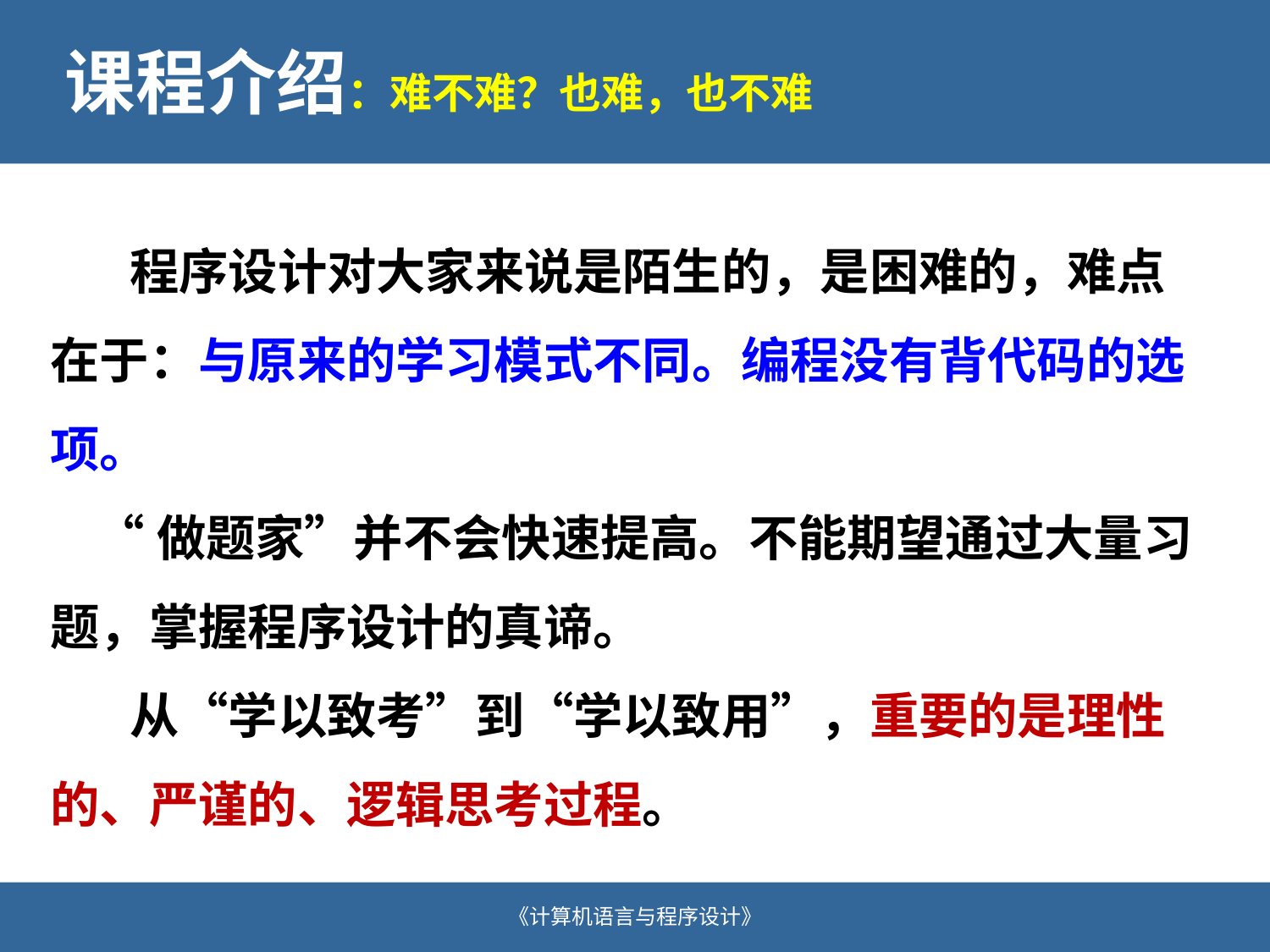

# 课程介绍：难不难？也难，也不难
      程序设计对大家来说是陌生的，是困难的，难点在于：与原来的学习模式不同。编程没有背代码的选项。
    “做题家”并不会快速提高。不能期望通过大量习题，掌握程序设计的真谛。
      从“学以致考”到“学以致用”，重要的是理性的、严谨的、逻辑思考过程。

《计算机语言与程序设计》
7